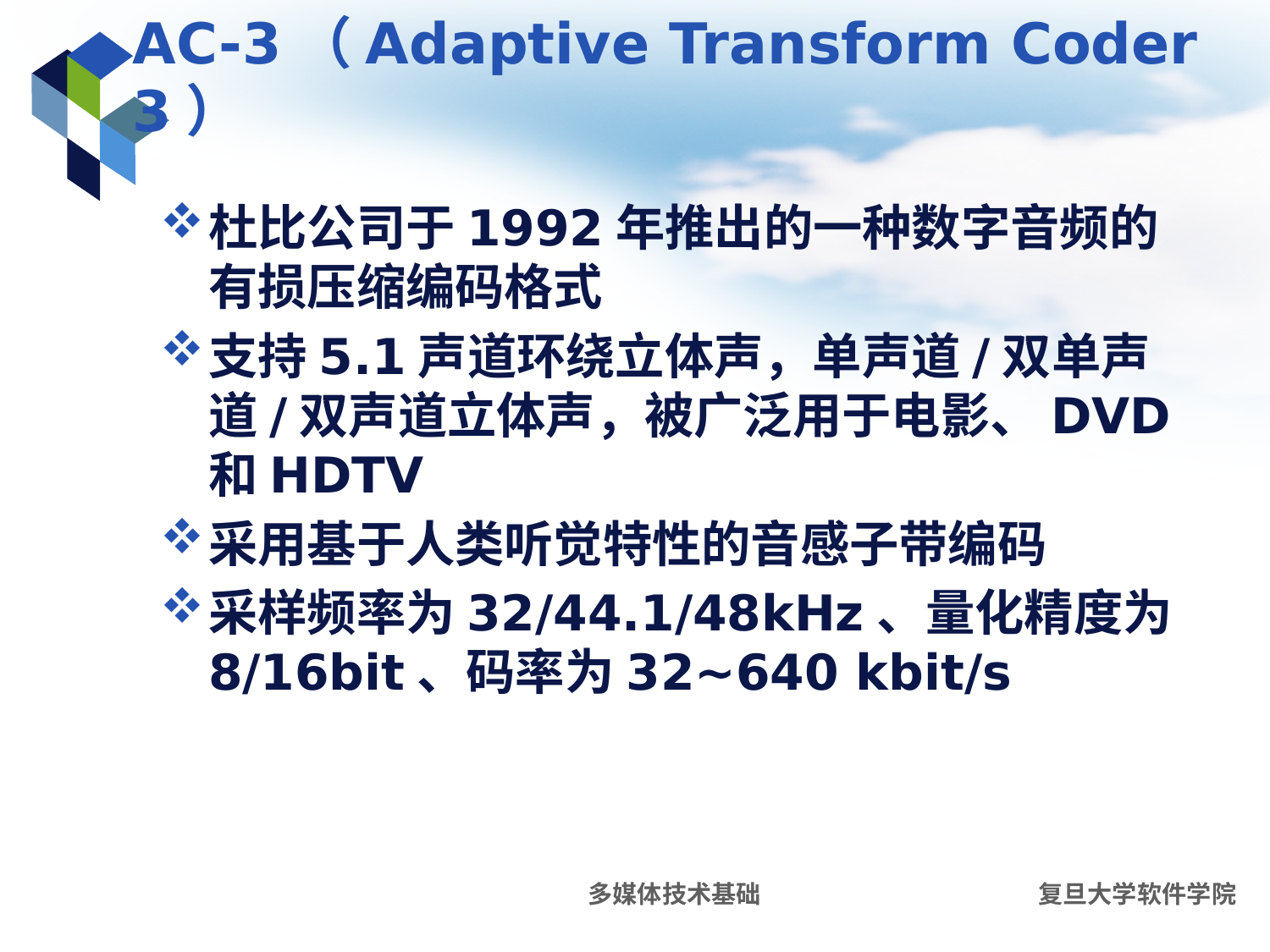

# AC-3（Adaptive Transform Coder 3）
杜比公司于1992年推出的一种数字音频的有损压缩编码格式
支持5.1声道环绕立体声，单声道/双单声道/双声道立体声，被广泛用于电影、DVD和HDTV
采用基于人类听觉特性的音感子带编码
采样频率为32/44.1/48kHz、量化精度为8/16bit、码率为32~640 kbit/s
多媒体技术基础